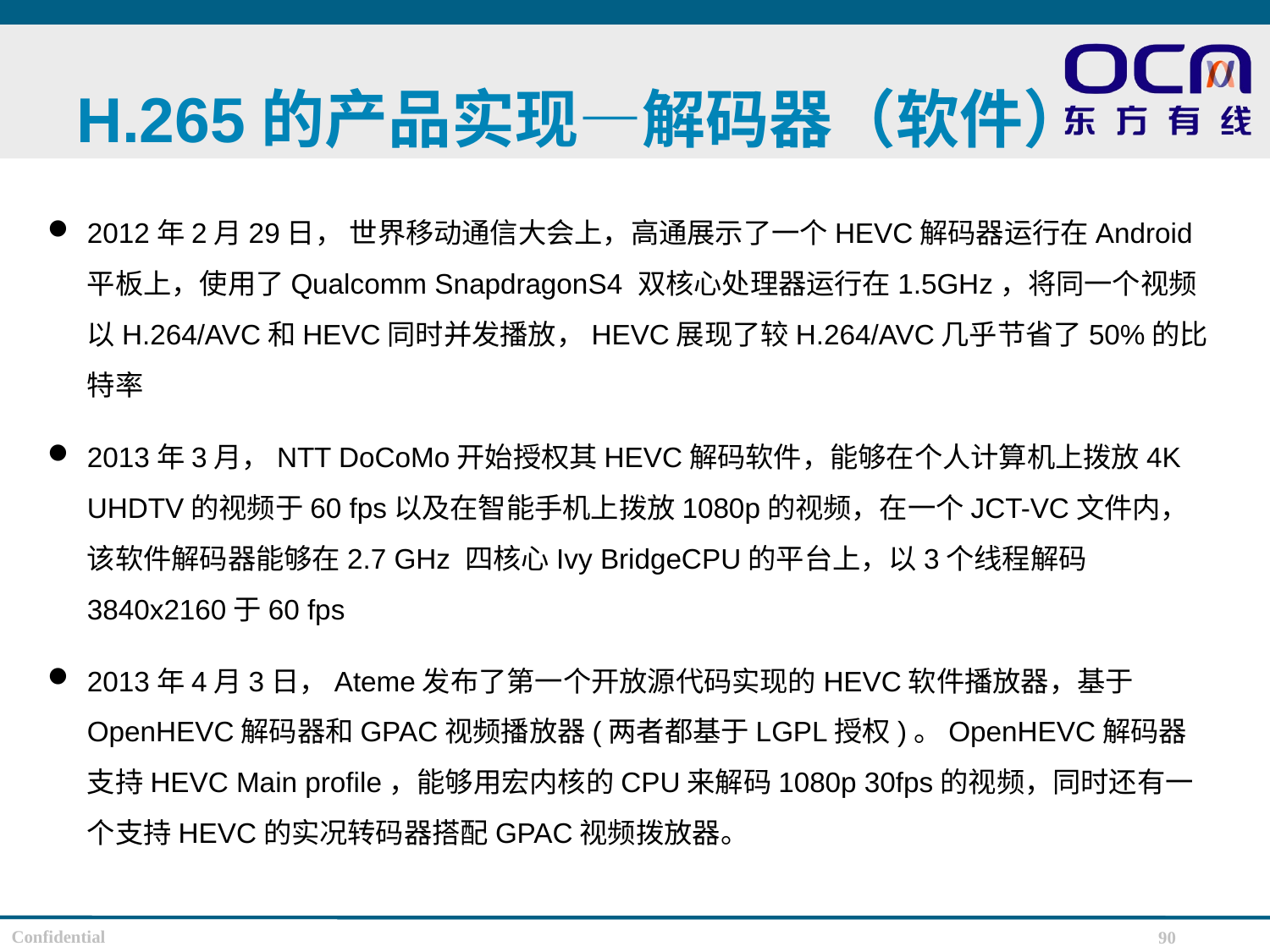

# H.265的产品实现—解码器（软件）
2012年2月29日， 世界移动通信大会上，高通展示了一个HEVC解码器运行在Android平板上，使用了Qualcomm SnapdragonS4 双核心处理器运行在1.5GHz，将同一个视频以H.264/AVC和HEVC同时并发播放，HEVC展现了较H.264/AVC几乎节省了50%的比特率
2013年3月，NTT DoCoMo开始授权其HEVC解码软件，能够在个人计算机上拨放4K UHDTV的视频于60 fps以及在智能手机上拨放1080p的视频，在一个JCT-VC文件内，该软件解码器能够在2.7 GHz 四核心Ivy BridgeCPU的平台上，以3个线程解码3840x2160于60 fps
2013年4月3日，Ateme发布了第一个开放源代码实现的HEVC软件播放器，基于OpenHEVC解码器和GPAC视频播放器(两者都基于LGPL授权)。OpenHEVC解码器支持HEVC Main profile，能够用宏内核的CPU来解码1080p 30fps的视频，同时还有一个支持HEVC的实况转码器搭配GPAC视频拨放器。
90